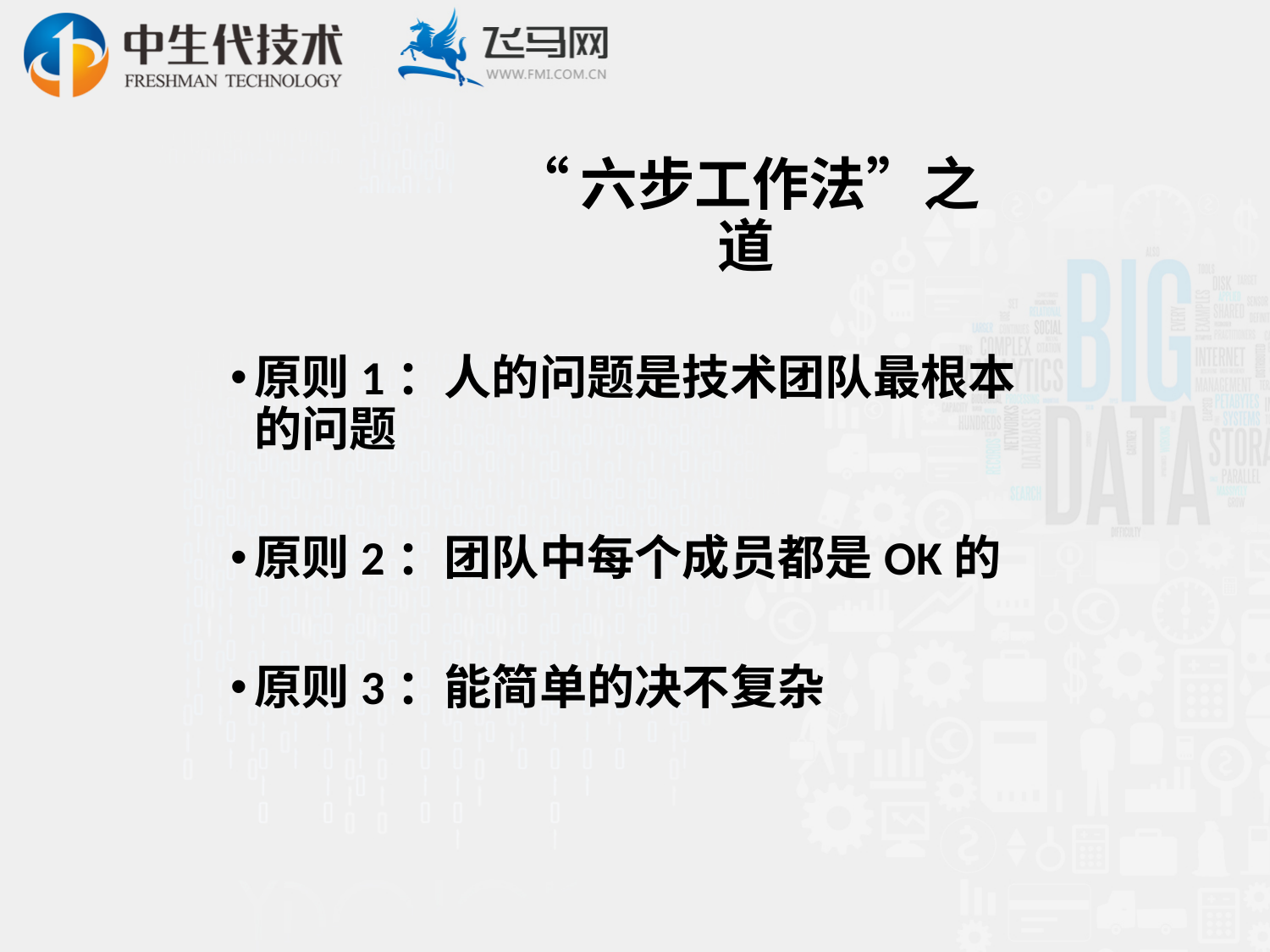

# “六步工作法”之 道
原则1：人的问题是技术团队最根本的问题

原则2：团队中每个成员都是OK的

原则3：能简单的决不复杂